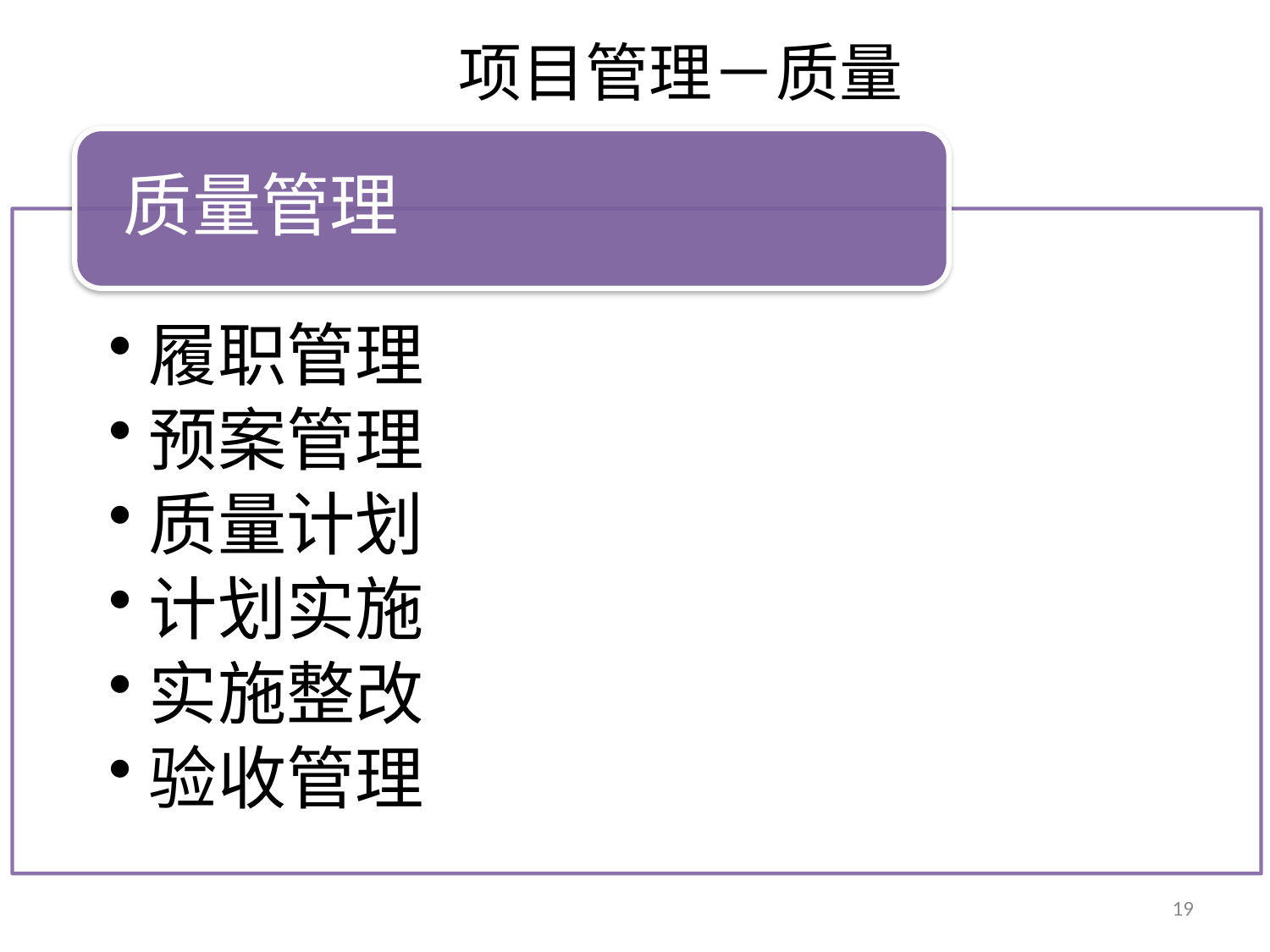

# 项目管理－质量
履职管理
预案管理
质量计划
计划实施
实施整改
验收管理
质量管理
19